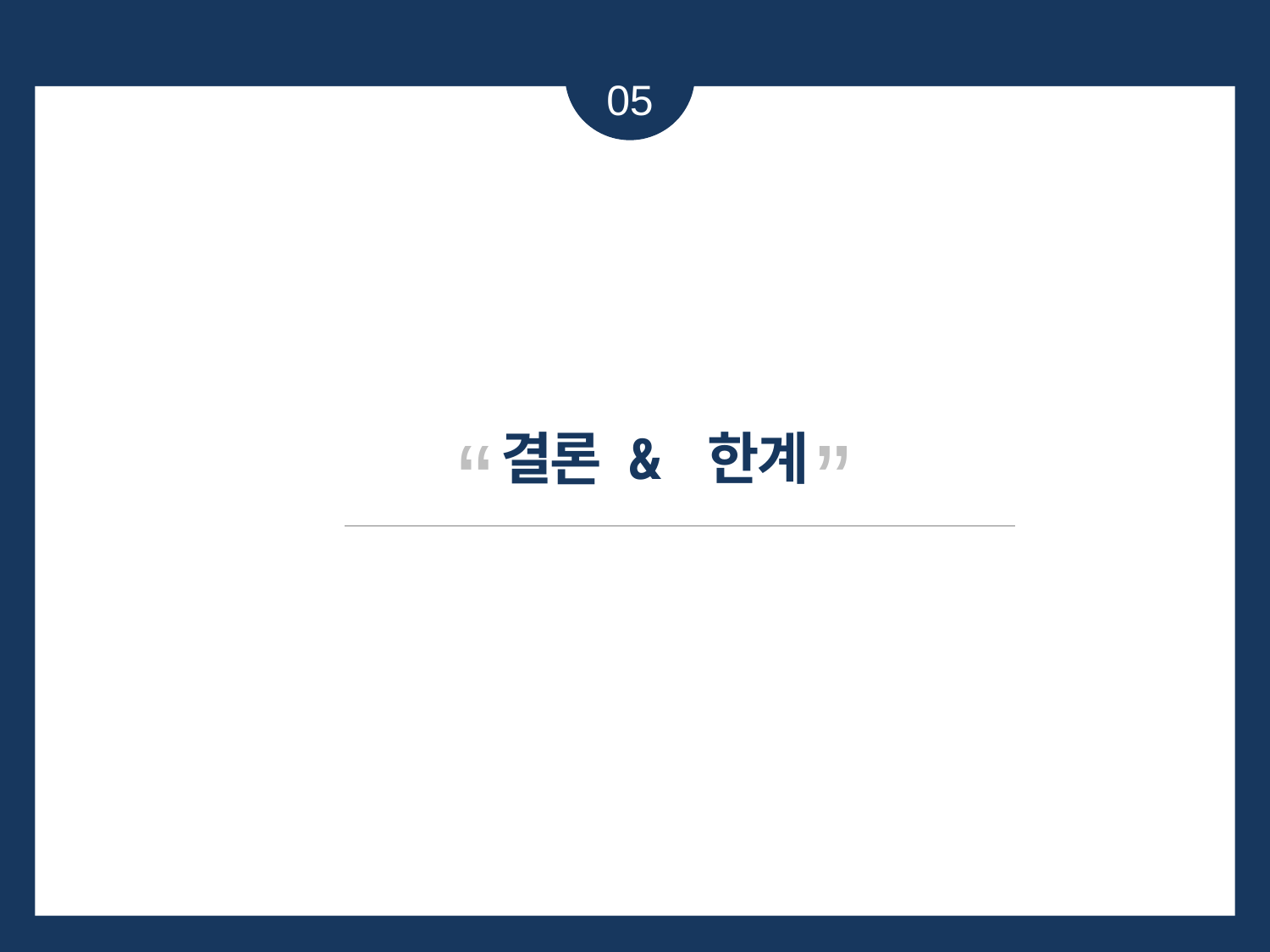

05

“           ”
결론 & 한계
MINHEEBLOG